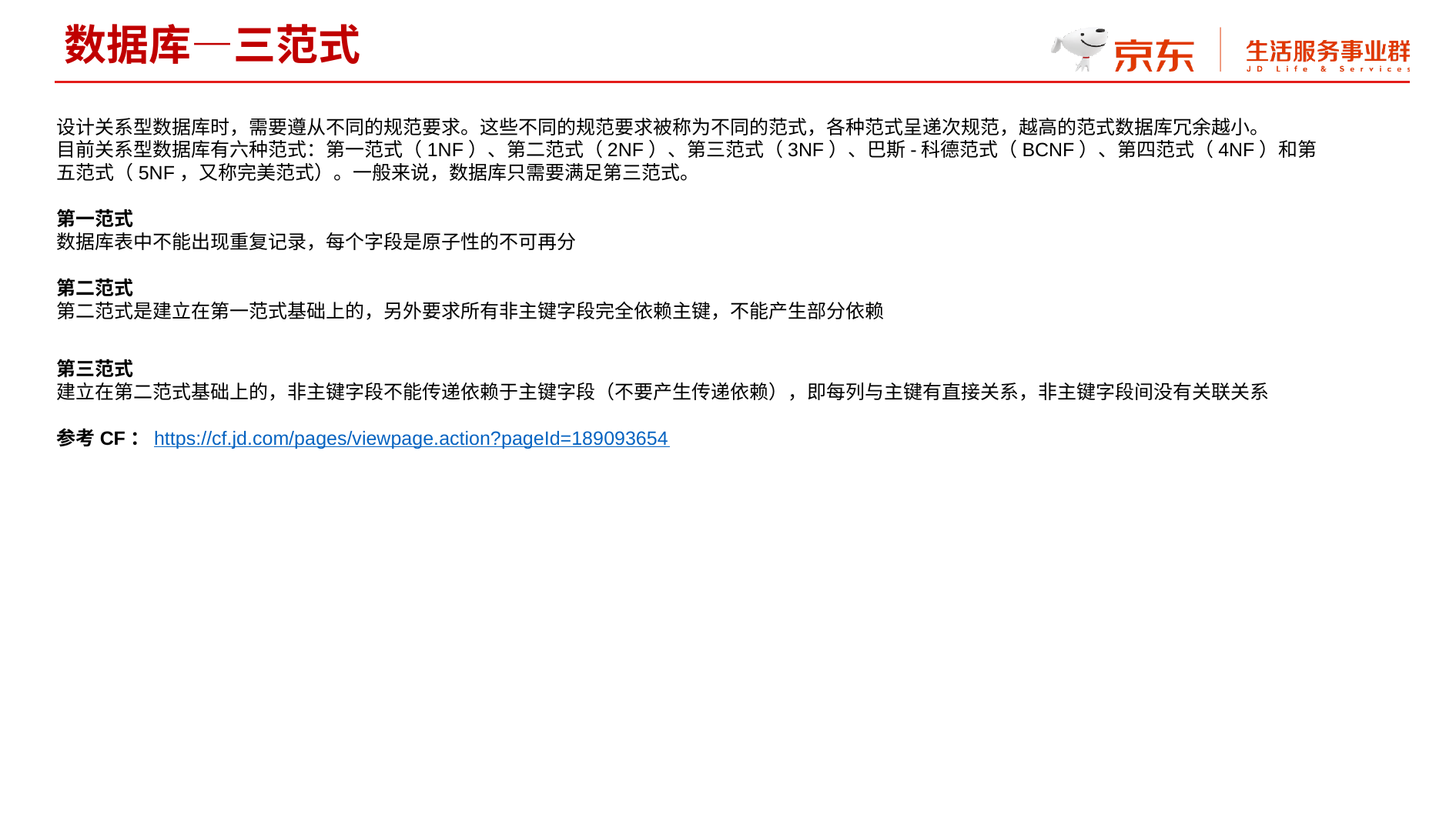

数据库—三范式
设计关系型数据库时，需要遵从不同的规范要求。这些不同的规范要求被称为不同的范式，各种范式呈递次规范，越高的范式数据库冗余越小。
目前关系型数据库有六种范式：第一范式（1NF）、第二范式（2NF）、第三范式（3NF）、巴斯-科德范式（BCNF）、第四范式（4NF）和第五范式（5NF，又称完美范式）。一般来说，数据库只需要满足第三范式。

第一范式
数据库表中不能出现重复记录，每个字段是原子性的不可再分
第二范式
第二范式是建立在第一范式基础上的，另外要求所有非主键字段完全依赖主键，不能产生部分依赖

第三范式
建立在第二范式基础上的，非主键字段不能传递依赖于主键字段（不要产生传递依赖），即每列与主键有直接关系，非主键字段间没有关联关系

参考CF：https://cf.jd.com/pages/viewpage.action?pageId=189093654